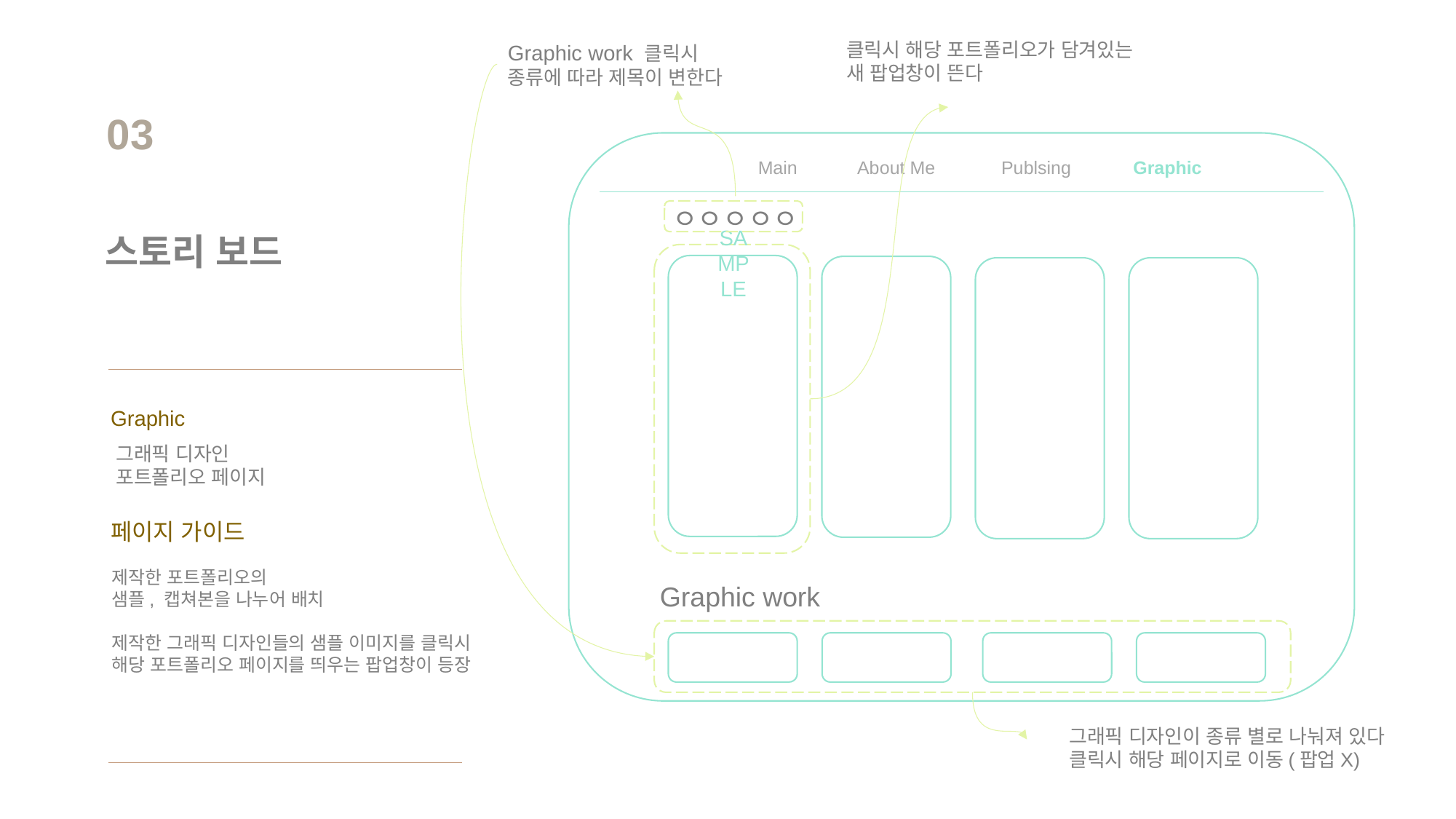

클릭시 해당 포트폴리오가 담겨있는
새 팝업창이 뜬다
Graphic work 클릭시
종류에 따라 제목이 변한다
03

Main            About Me             Publsing            Graphic
ㅇㅇㅇㅇㅇ

SAMPLE
스토리 보드

Graphic
그래픽 디자인
포트폴리오 페이지
페이지 가이드
제작한 포트폴리오의
샘플, 캡쳐본을 나누어 배치

제작한 그래픽 디자인들의 샘플 이미지를 클릭시
해당 포트폴리오 페이지를 띄우는 팝업창이 등장
Graphic work

그래픽 디자인이 종류 별로 나눠져 있다
클릭시 해당 페이지로 이동(팝업X)